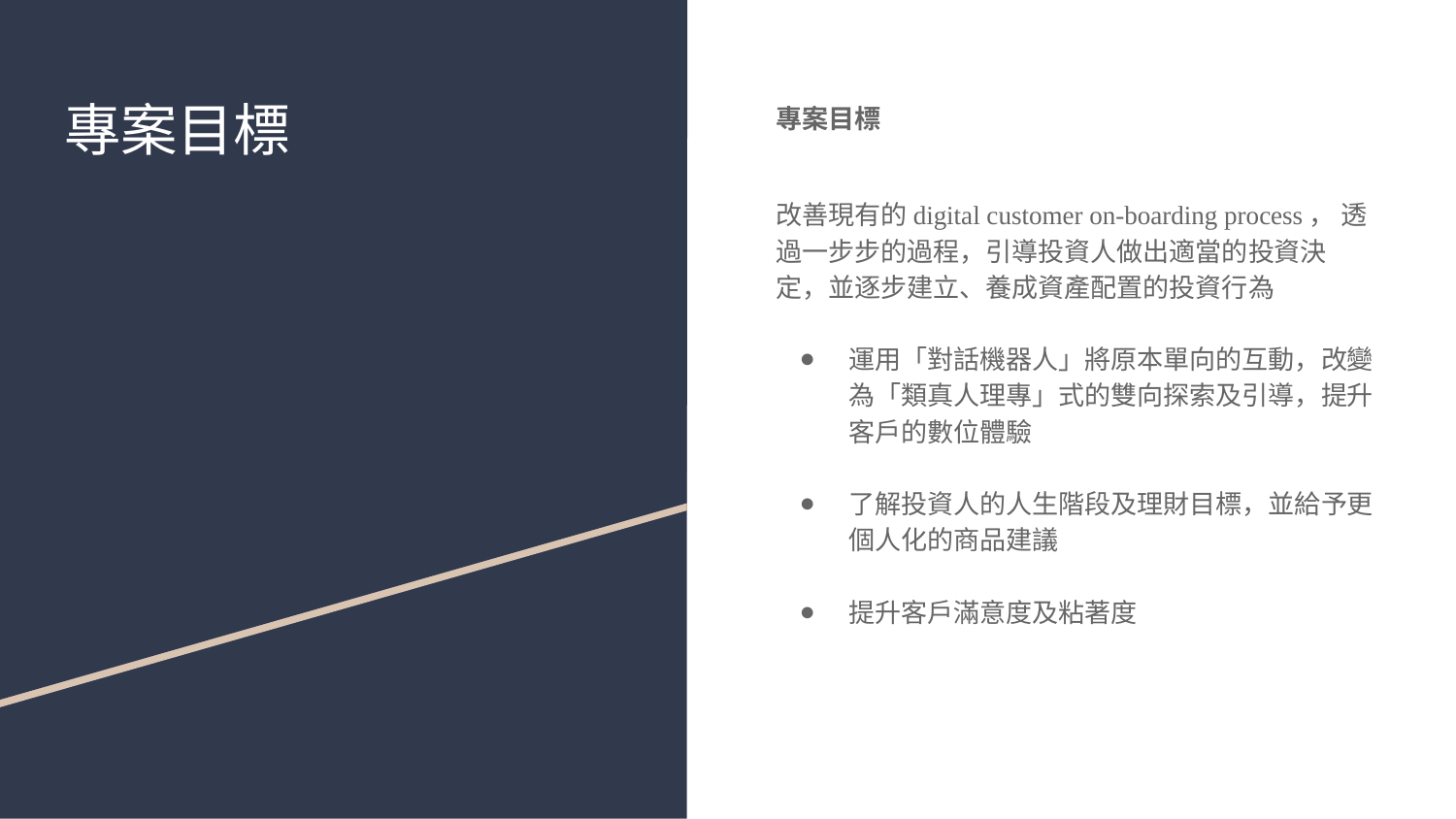

# 專案目標
專案目標

改善現有的digital customer on-boarding process， 透過一步步的過程，引導投資人做出適當的投資決定，並逐步建立、養成資產配置的投資行為

運用「對話機器人」將原本單向的互動，改變為「類真人理專」式的雙向探索及引導，提升客戶的數位體驗

了解投資人的人生階段及理財目標，並給予更個人化的商品建議

提升客戶滿意度及粘著度